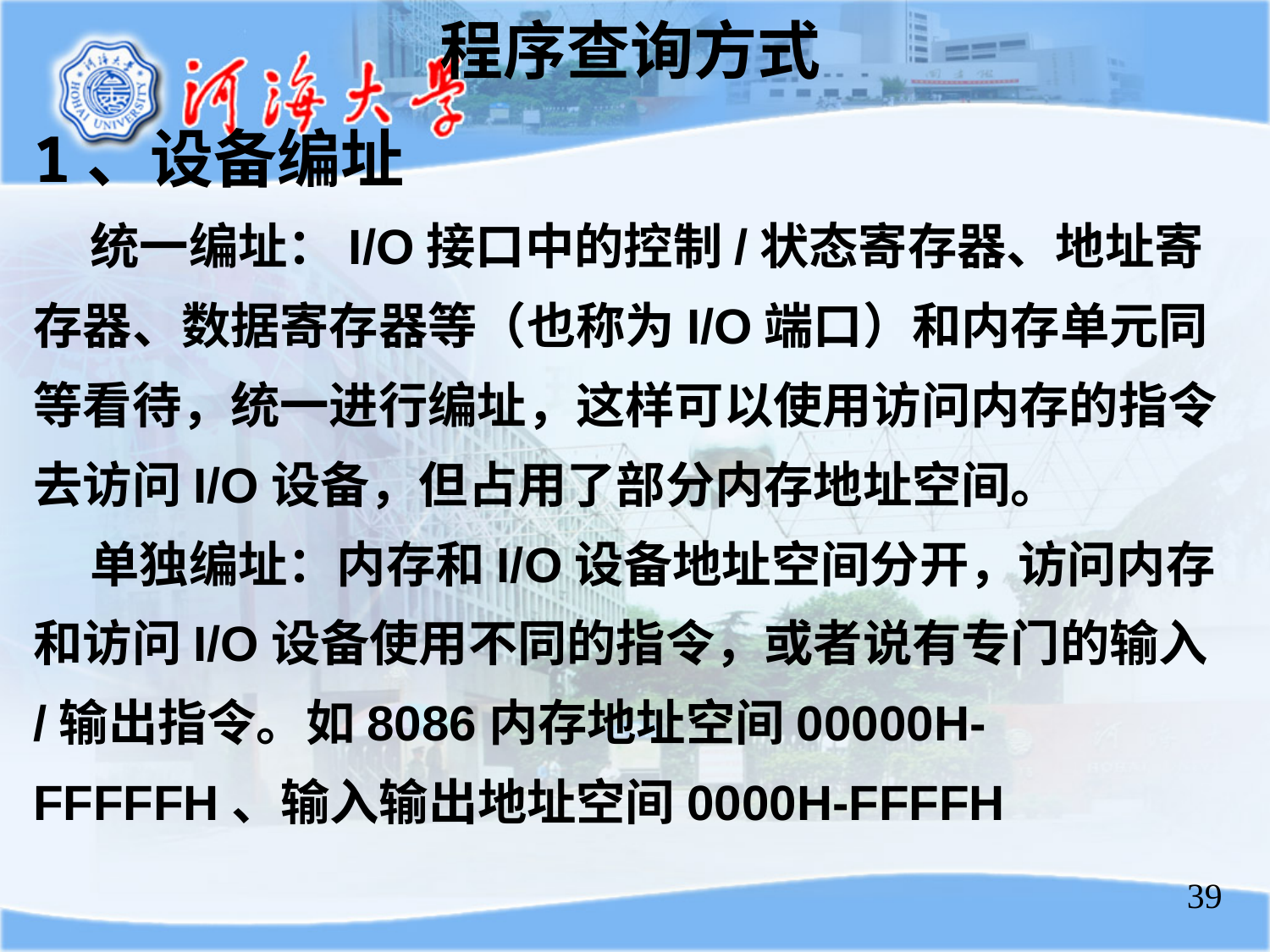

程序查询方式
1、设备编址
    统一编址：I/O接口中的控制/状态寄存器、地址寄存器、数据寄存器等（也称为I/O端口）和内存单元同等看待，统一进行编址，这样可以使用访问内存的指令去访问I/O设备，但占用了部分内存地址空间。
    单独编址：内存和I/O设备地址空间分开，访问内存和访问I/O设备使用不同的指令，或者说有专门的输入/输出指令。如8086内存地址空间00000H-FFFFFH、输入输出地址空间0000H-FFFFH
39